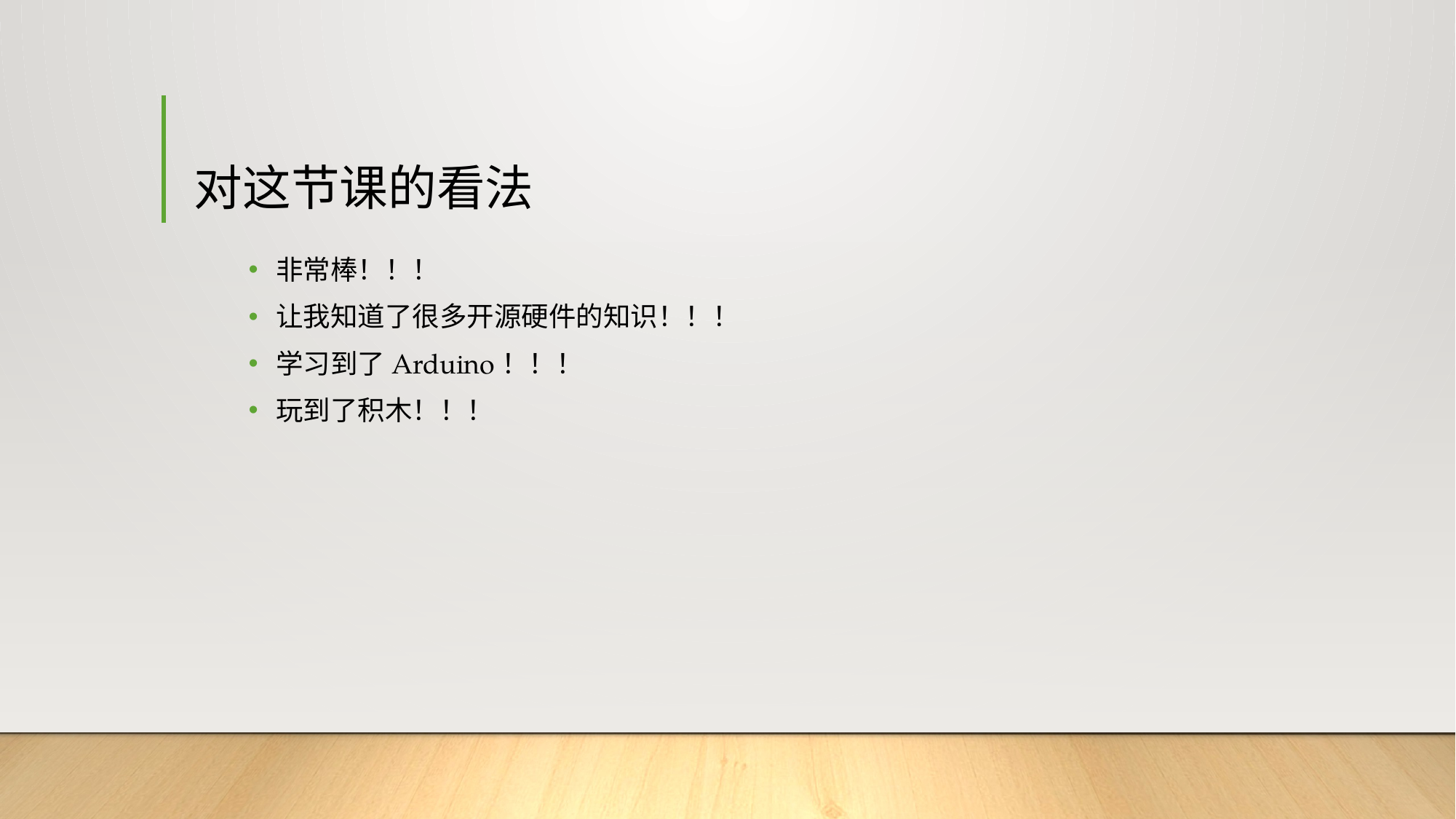

# 对这节课的看法
非常棒！！！
让我知道了很多开源硬件的知识！！！
学习到了Arduino！！！
玩到了积木！！！